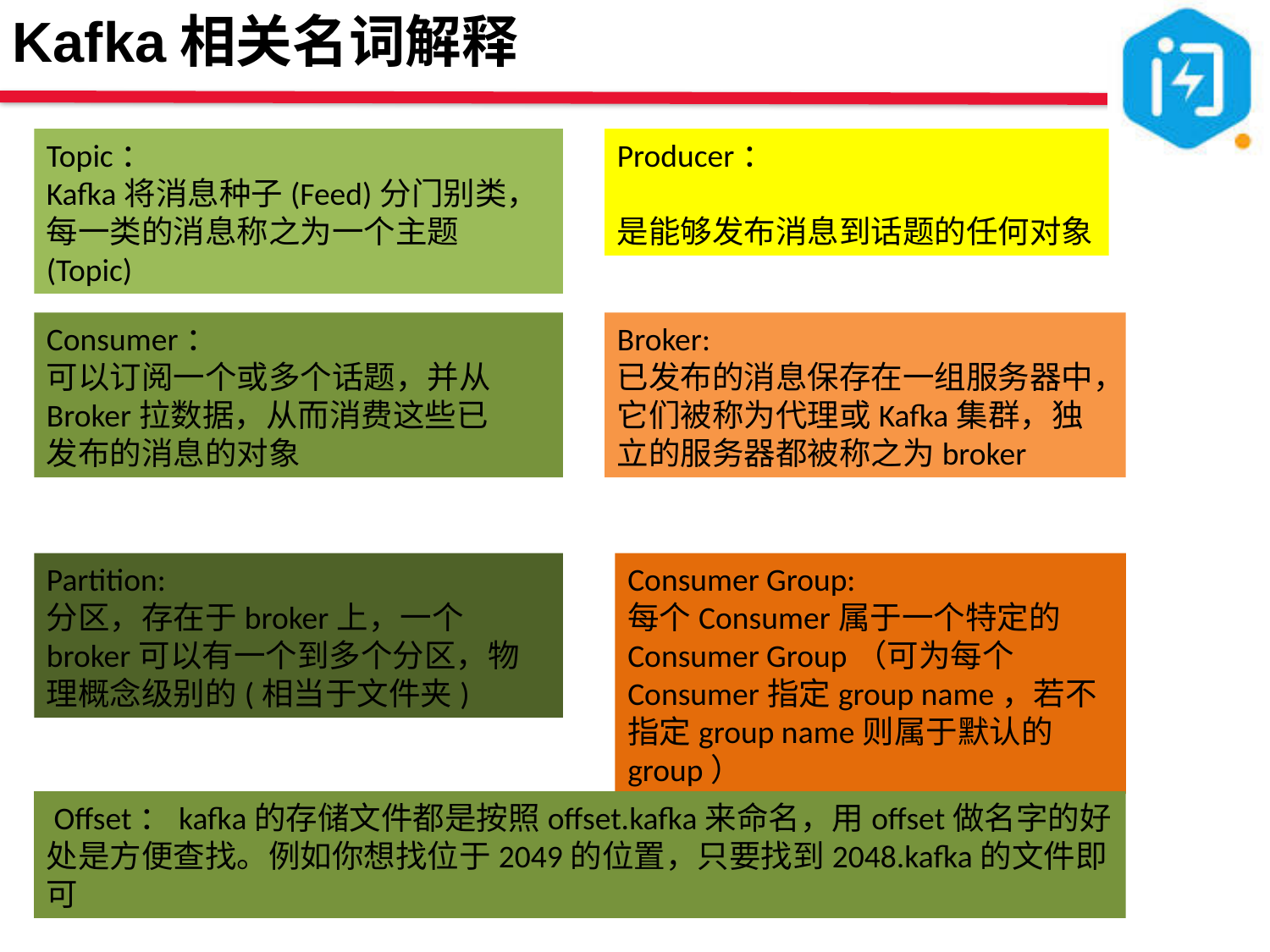

Kafka相关名词解释
Topic：
Kafka将消息种子(Feed)分门别类，
每一类的消息称之为一个主题(Topic)
Producer：

是能够发布消息到话题的任何对象
Broker:
已发布的消息保存在一组服务器中，它们被称为代理或Kafka集群，独立的服务器都被称之为broker
Consumer：
可以订阅一个或多个话题，并从Broker拉数据，从而消费这些已
发布的消息的对象
Partition:
分区，存在于broker上，一个broker可以有一个到多个分区，物理概念级别的(相当于文件夹)
Consumer Group:
每个Consumer属于一个特定的Consumer Group（可为每个Consumer指定group name，若不指定group name则属于默认的group）
 Offset：kafka的存储文件都是按照offset.kafka来命名，用offset做名字的好处是方便查找。例如你想找位于2049的位置，只要找到2048.kafka的文件即可